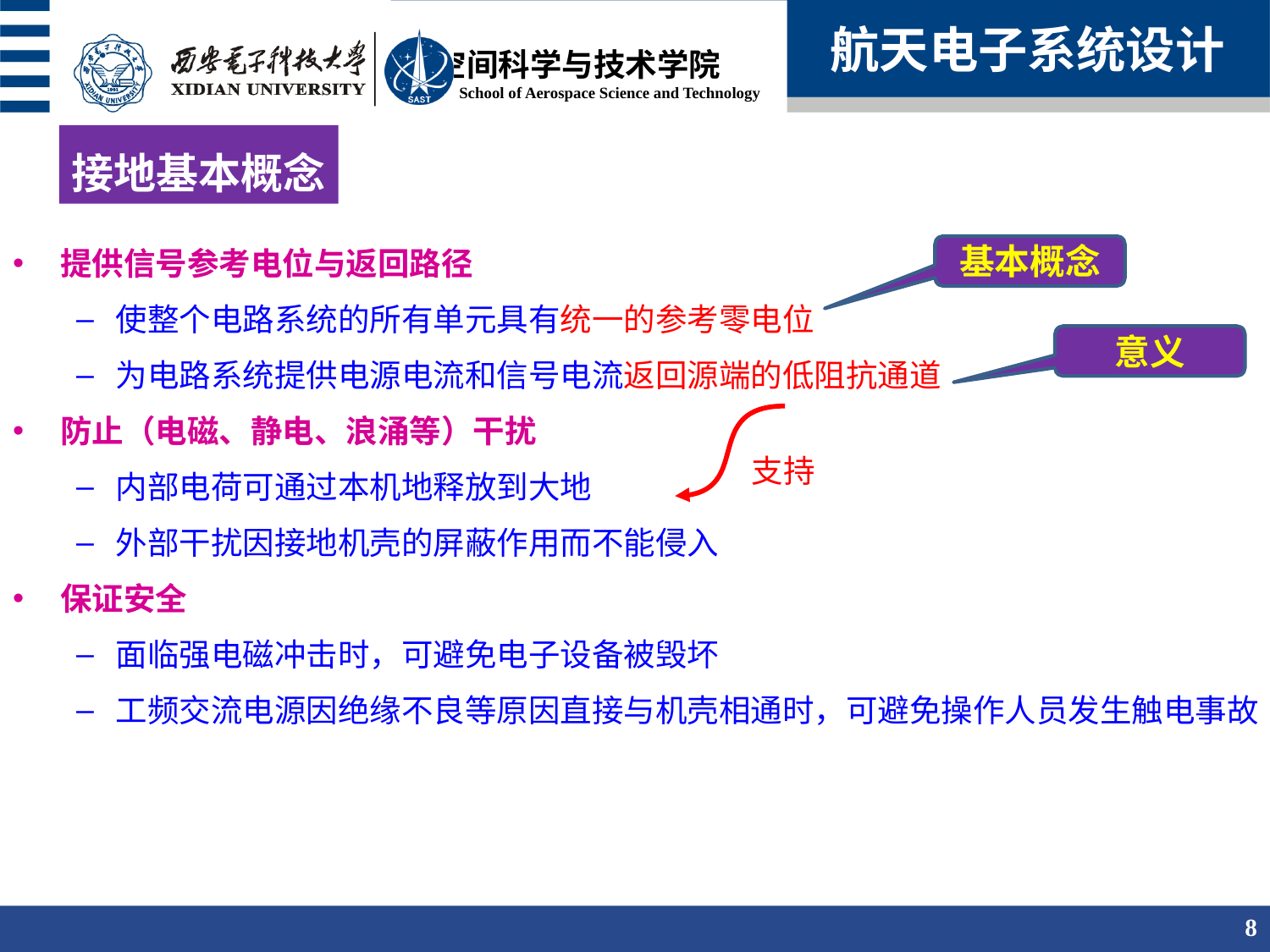

航天电子系统设计
接地基本概念
提供信号参考电位与返回路径
使整个电路系统的所有单元具有统一的参考零电位
为电路系统提供电源电流和信号电流返回源端的低阻抗通道
防止（电磁、静电、浪涌等）干扰
内部电荷可通过本机地释放到大地
外部干扰因接地机壳的屏蔽作用而不能侵入
保证安全
面临强电磁冲击时，可避免电子设备被毁坏
工频交流电源因绝缘不良等原因直接与机壳相通时，可避免操作人员发生触电事故
基本概念
意义
支持